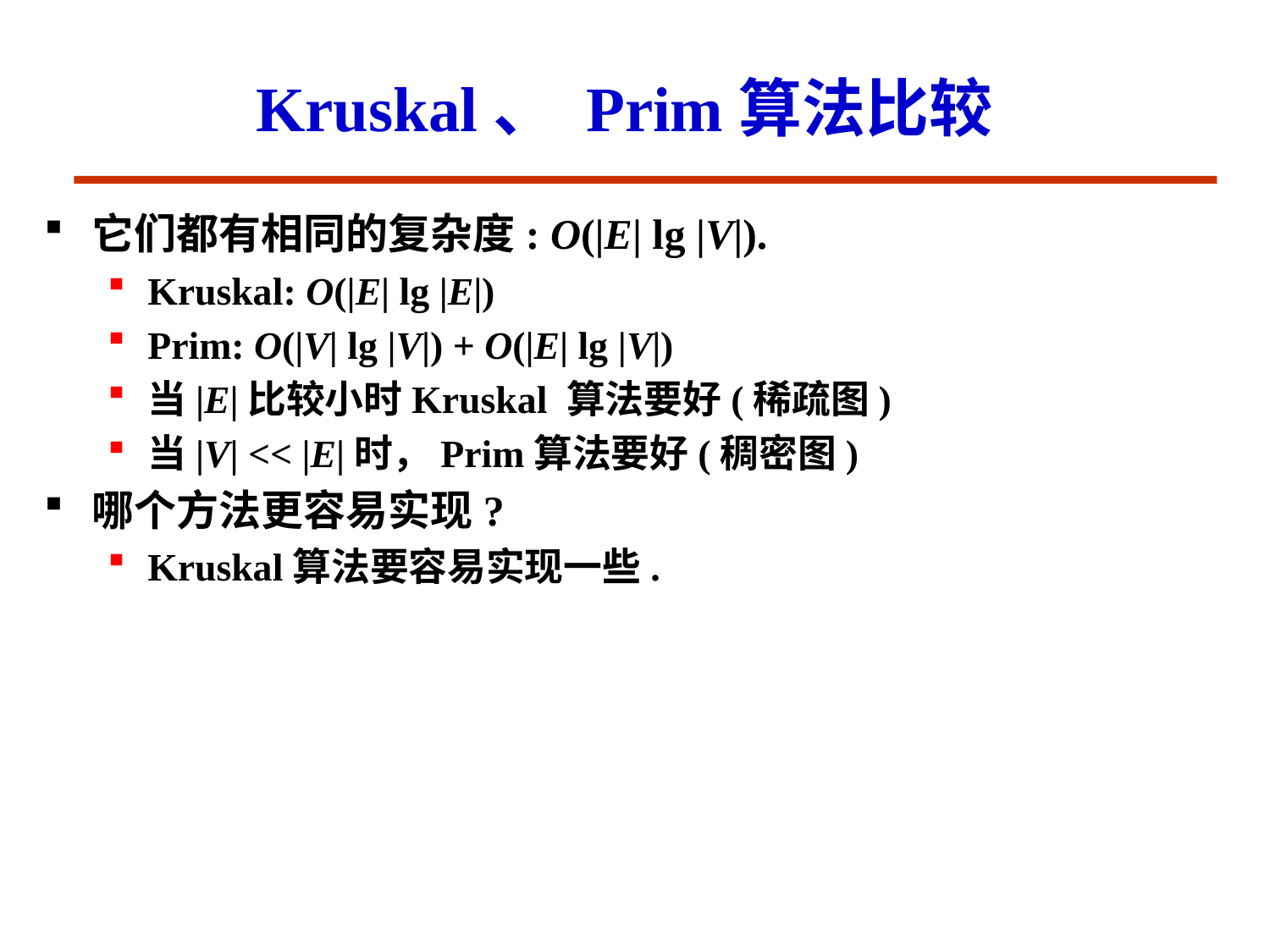

# Kruskal、 Prim算法比较
它们都有相同的复杂度: O(|E| lg |V|).
Kruskal: O(|E| lg |E|)
Prim: O(|V| lg |V|) + O(|E| lg |V|)
当|E|比较小时Kruskal 算法要好(稀疏图)
当|V| << |E|时，Prim算法要好(稠密图)
哪个方法更容易实现?
Kruskal算法要容易实现一些.